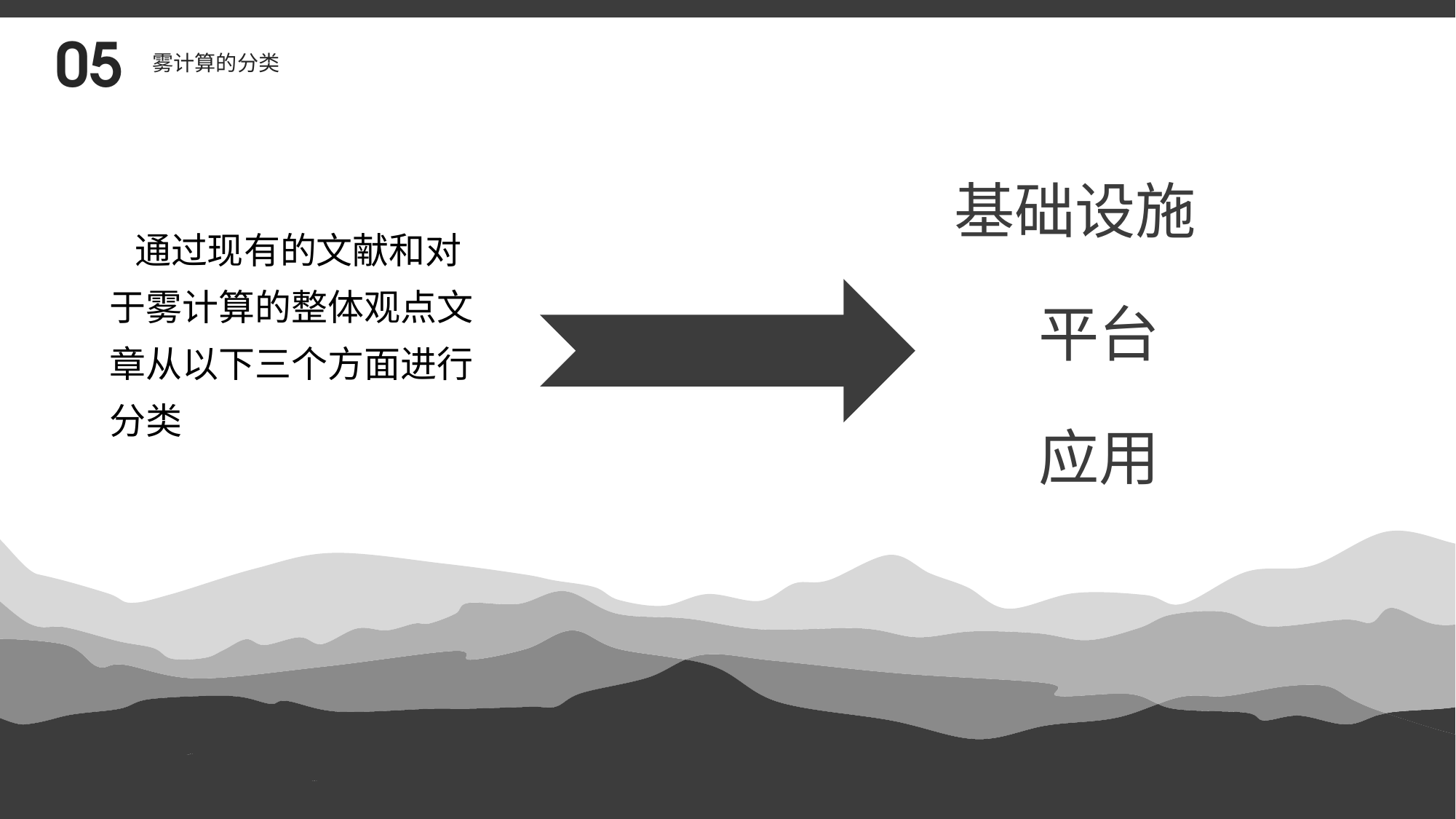

05
雾计算的分类
基础设施
  通过现有的文献和对于雾计算的整体观点文章从以下三个方面进行分类

平台
应用